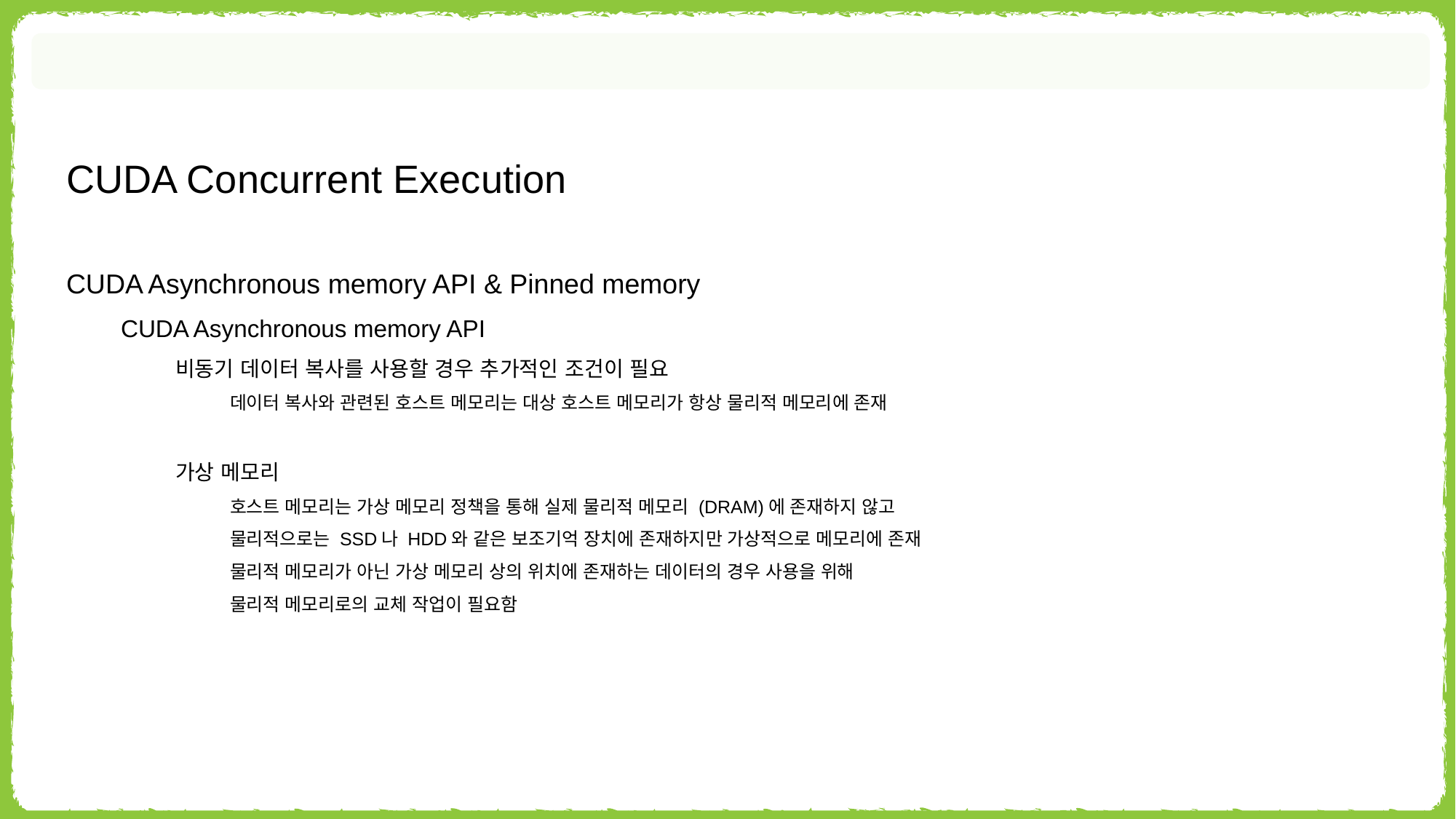

CUDA Concurrent Execution
CUDA Asynchronous memory API & Pinned memory
CUDA Asynchronous memory API
비동기 데이터 복사를 사용할 경우 추가적인 조건이 필요
데이터 복사와 관련된 호스트 메모리는 대상 호스트 메모리가 항상 물리적 메모리에 존재

가상 메모리
호스트 메모리는 가상 메모리 정책을 통해 실제 물리적 메모리 (DRAM)에 존재하지 않고
물리적으로는 SSD나 HDD와 같은 보조기억 장치에 존재하지만 가상적으로 메모리에 존재
물리적 메모리가 아닌 가상 메모리 상의 위치에 존재하는 데이터의 경우 사용을 위해
물리적 메모리로의 교체 작업이 필요함